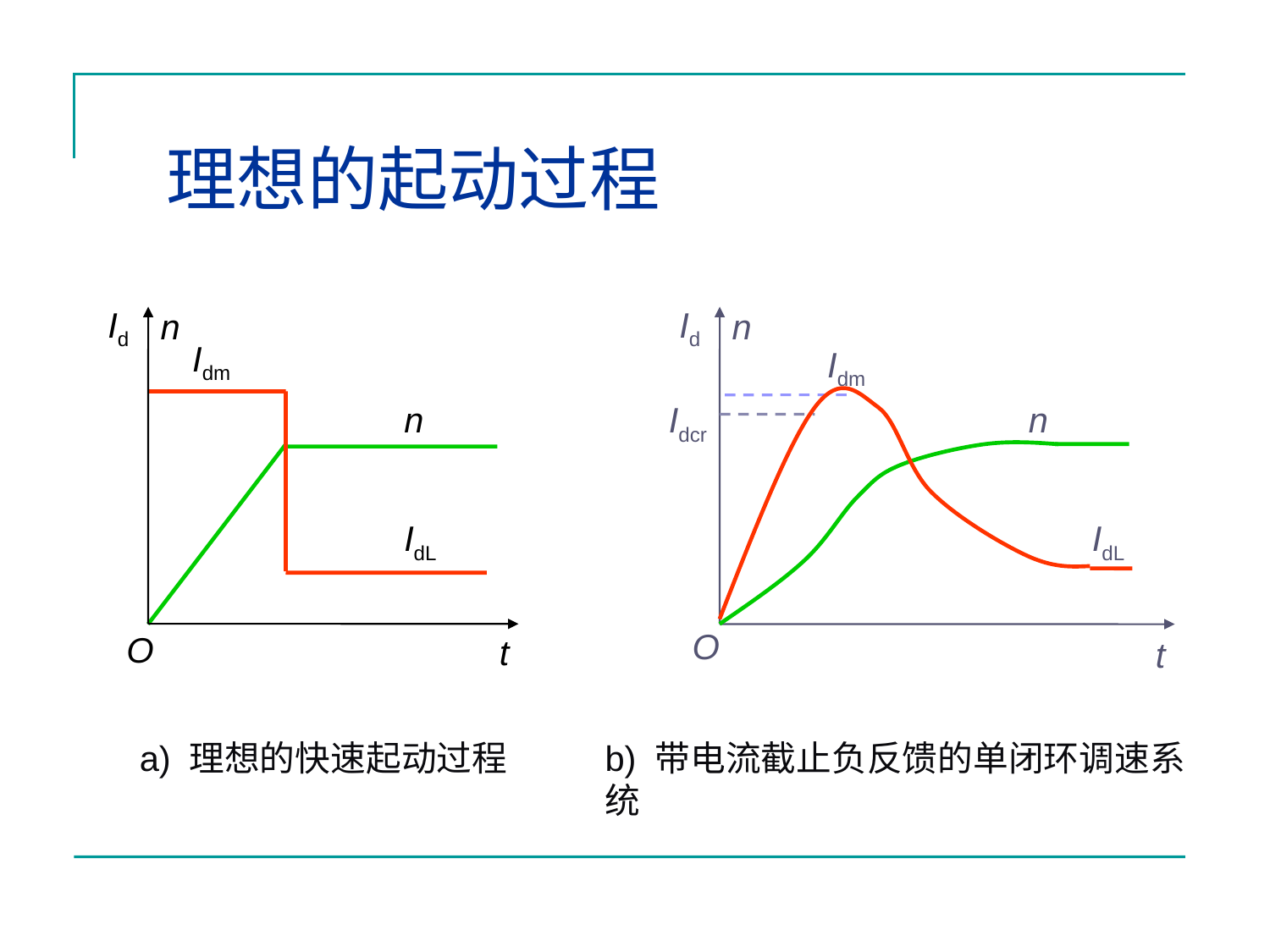

# 理想的起动过程
Id

O

t
Id

O

t
n
Idm

Idcr
n

IdL
n
Idm

n

IdL

a) 理想的快速起动过程
b) 带电流截止负反馈的单闭环调速系统